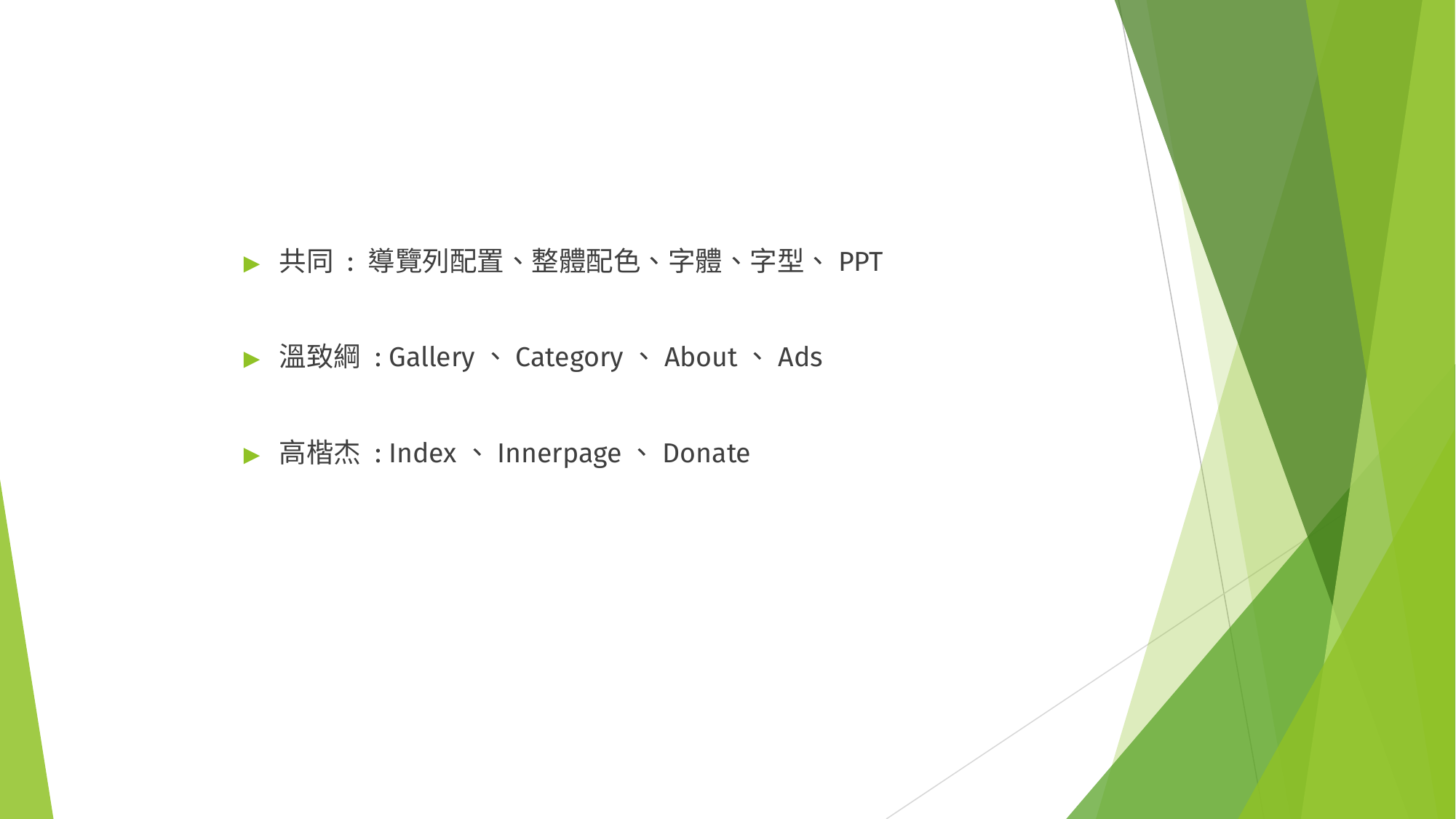

共同 : 導覽列配置、整體配色、字體、字型、PPT

溫致綱 : Gallery、Category、About、Ads

高楷杰 : Index、Innerpage、Donate